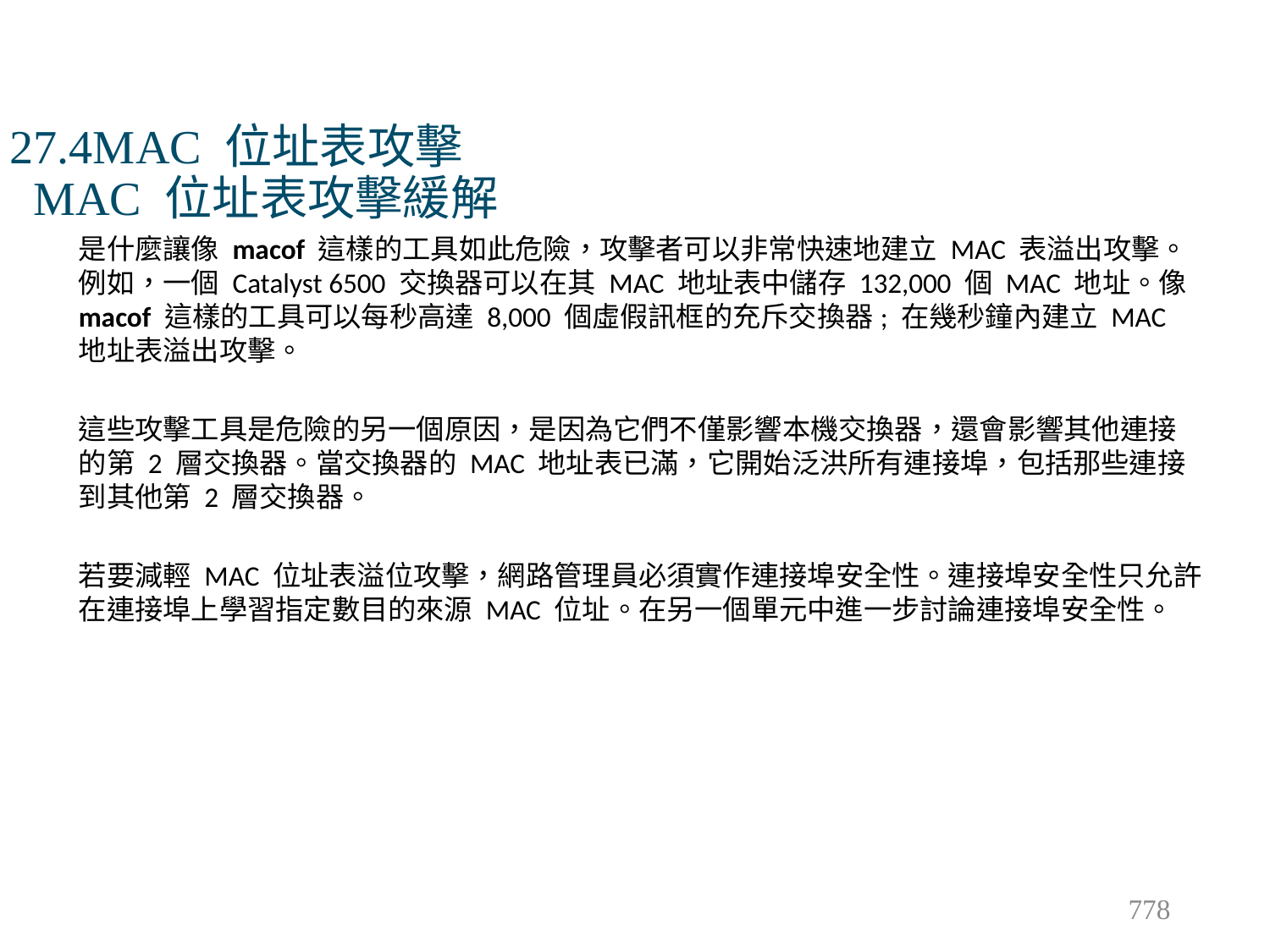

# 27.4MAC 位址表攻擊 MAC 位址表攻擊緩解
是什麼讓像 macof 這樣的工具如此危險，攻擊者可以非常快速地建立 MAC 表溢出攻擊。例如，一個 Catalyst 6500 交換器可以在其 MAC 地址表中儲存 132,000 個 MAC 地址。像 macof 這樣的工具可以每秒高達 8,000 個虛假訊框的充斥交換器; 在幾秒鐘內建立 MAC 地址表溢出攻擊。

這些攻擊工具是危險的另一個原因，是因為它們不僅影響本機交換器，還會影響其他連接的第 2 層交換器。當交換器的 MAC 地址表已滿，它開始泛洪所有連接埠，包括那些連接到其他第 2 層交換器。

若要減輕 MAC 位址表溢位攻擊，網路管理員必須實作連接埠安全性。連接埠安全性只允許在連接埠上學習指定數目的來源 MAC 位址。在另一個單元中進一步討論連接埠安全性。
778